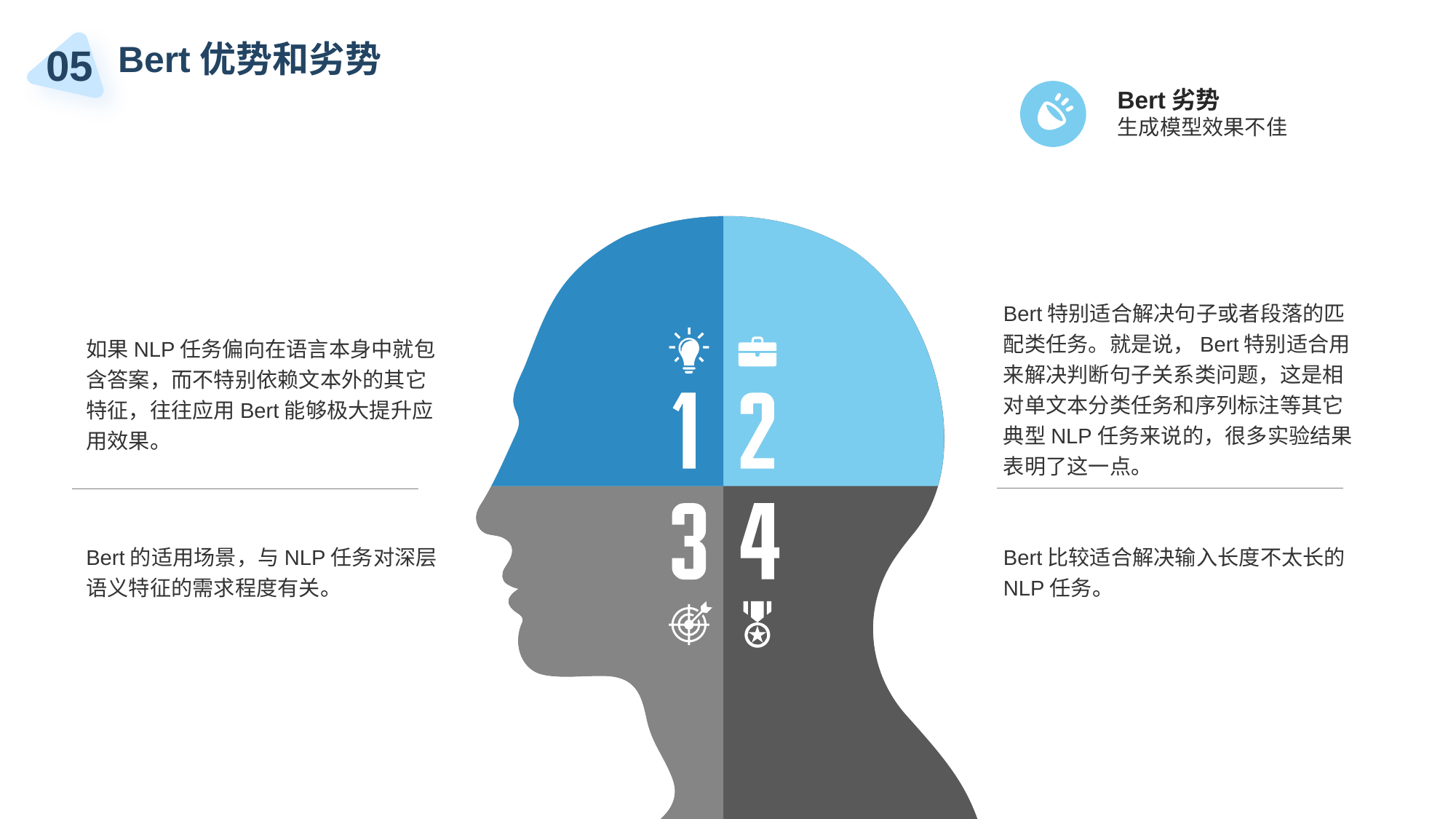

05
Bert优势和劣势
Bert劣势

生成模型效果不佳

Bert特别适合解决句子或者段落的匹配类任务。就是说，Bert特别适合用来解决判断句子关系类问题，这是相对单文本分类任务和序列标注等其它典型NLP任务来说的，很多实验结果表明了这一点。
如果NLP任务偏向在语言本身中就包含答案，而不特别依赖文本外的其它特征，往往应用Bert能够极大提升应用效果。
Bert的适用场景，与NLP任务对深层语义特征的需求程度有关。
Bert比较适合解决输入长度不太长的NLP任务。